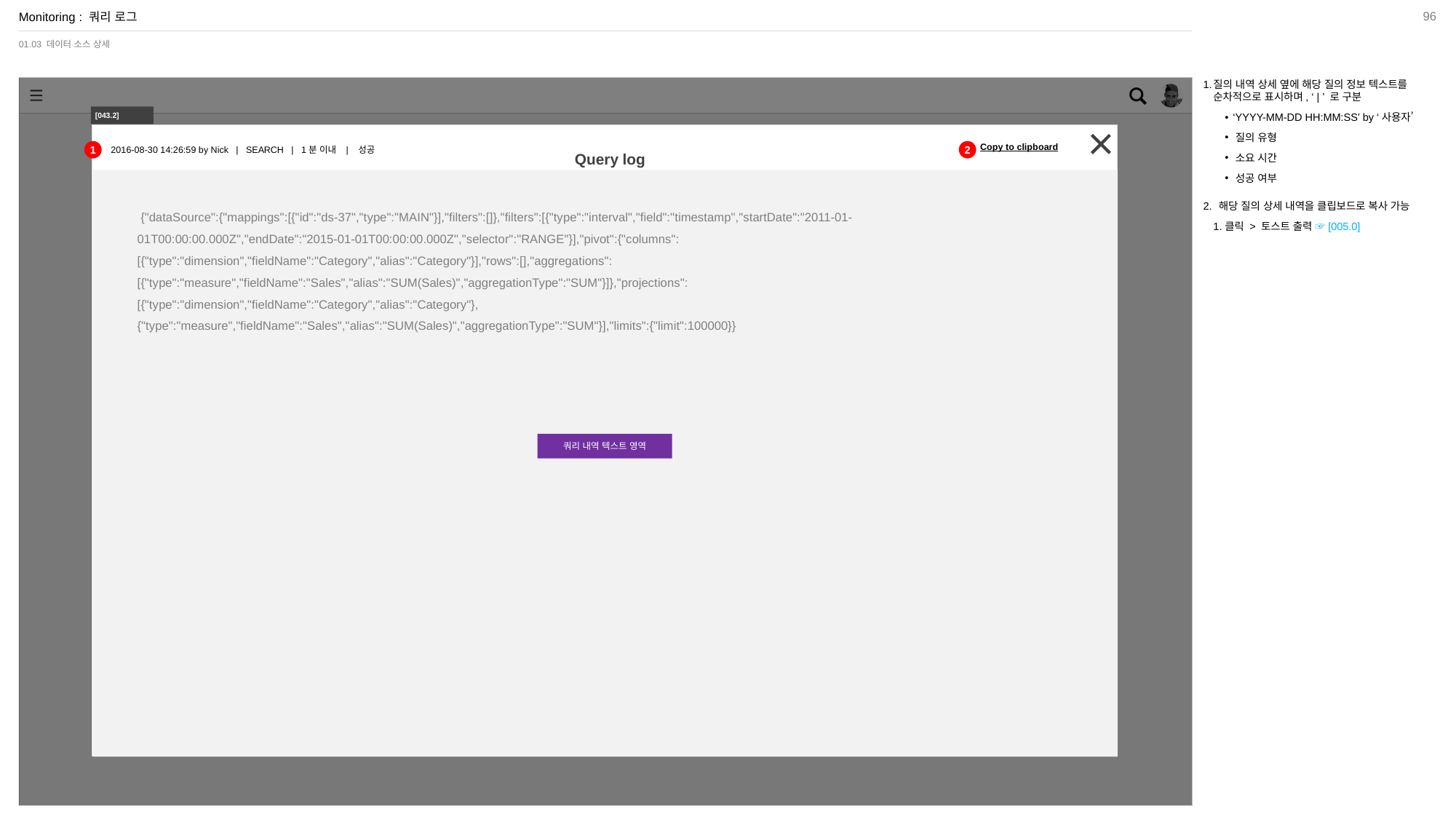

96
# Monitoring : 쿼리 로그
01.03 데이터 소스 상세
질의 내역 상세 옆에 해당 질의 정보 텍스트를 순차적으로 표시하며, ‘ | ’ 로 구분
 ‘YYYY-MM-DD HH:MM:SS’ by ‘사용자’
 질의 유형
 소요 시간
 성공 여부
 해당 질의 상세 내역을 클립보드로 복사 가능
클릭 > 토스트 출력 ☞[005.0]

[043.2]
Query log
2016-08-30 14:26:59 by Nick   |   SEARCH   |   1분 이내   |   성공
Copy to clipboard
1
2

 {"dataSource":{"mappings":[{"id":"ds-37","type":"MAIN"}],"filters":[]},"filters":[{"type":"interval","field":"timestamp","startDate":"2011-01-01T00:00:00.000Z","endDate":"2015-01-01T00:00:00.000Z","selector":"RANGE"}],"pivot":{"columns":[{"type":"dimension","fieldName":"Category","alias":"Category"}],"rows":[],"aggregations":[{"type":"measure","fieldName":"Sales","alias":"SUM(Sales)","aggregationType":"SUM"}]},"projections":[{"type":"dimension","fieldName":"Category","alias":"Category"},{"type":"measure","fieldName":"Sales","alias":"SUM(Sales)","aggregationType":"SUM"}],"limits":{"limit":100000}}
쿼리 내역 텍스트 영역